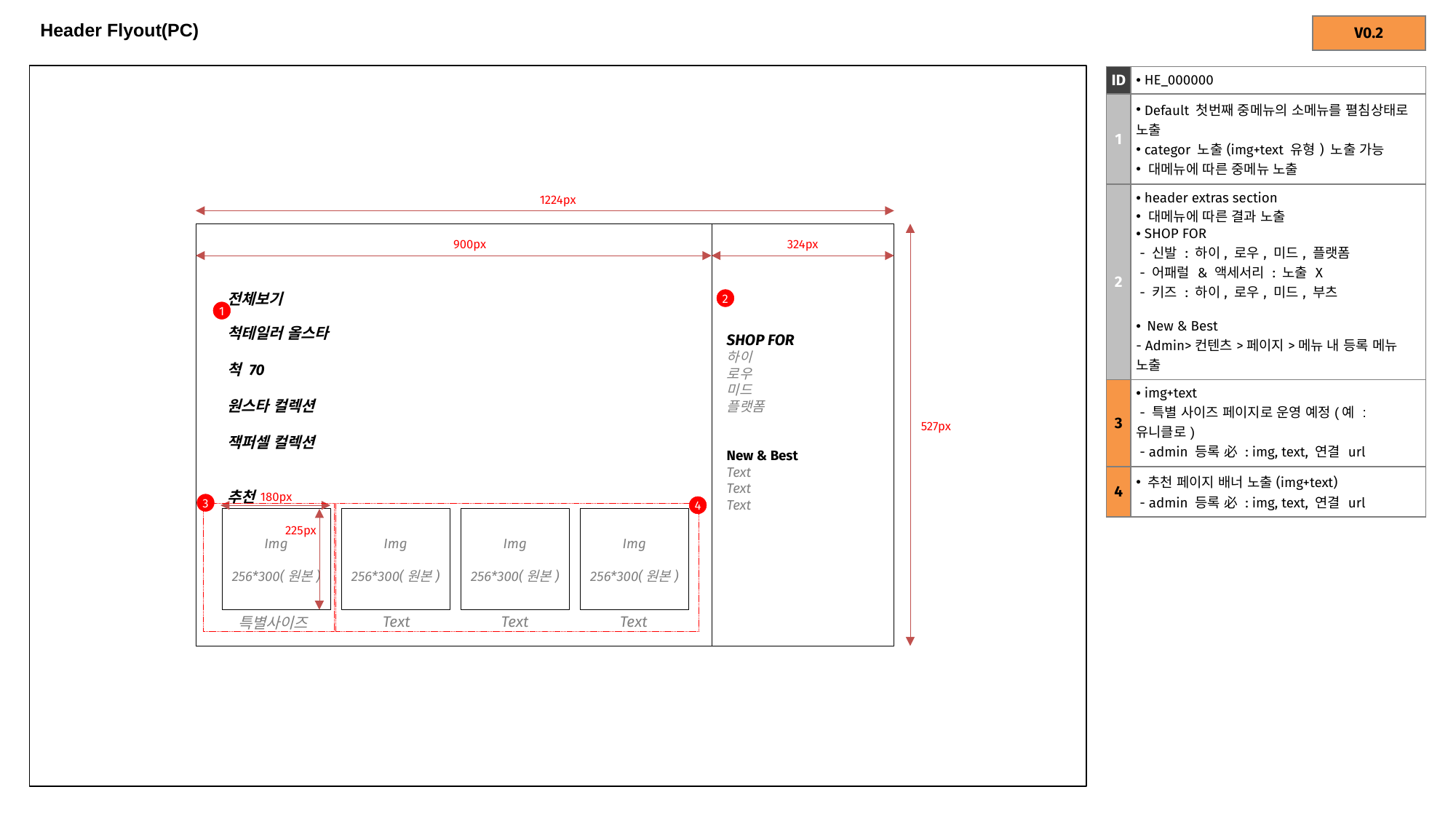

# Header Flyout(PC)
| V0.2 |
| --- |

| ID | HE\_000000 |
| --- | --- |
| 1 | Default 첫번째 중메뉴의 소메뉴를 펼침상태로 노출 categor 노출(img+text 유형) 노출 가능 대메뉴에 따른 중메뉴 노출 |
| 2 | header extras section 대메뉴에 따른 결과 노출 SHOP FOR - 신발 : 하이, 로우, 미드, 플랫폼 - 어패럴 & 액세서리 : 노출 X - 키즈 : 하이, 로우, 미드, 부츠 New & Best - Admin>컨텐츠>페이지>메뉴 내 등록 메뉴 노출 |
| 3 | img+text - 특별 사이즈 페이지로 운영 예정(예 : 유니클로) - admin 등록 必 : img, text, 연결 url |
| 4 | 추천 페이지 배너 노출(img+text) - admin 등록 必 : img, text, 연결 url |
1224px

900px
324px
전체보기

척테일러 올스타

척 70

원스타 컬렉션

잭퍼셀 컬렉션

추천
2
1
SHOP FOR
하이
로우
미드
플랫폼

New & Best
Text
Text
Text
527px
180px
3
4

Img

256*300(원본)
Img

256*300(원본)
Img

256*300(원본)
Img

256*300(원본)
225px
특별사이즈
Text
Text
Text